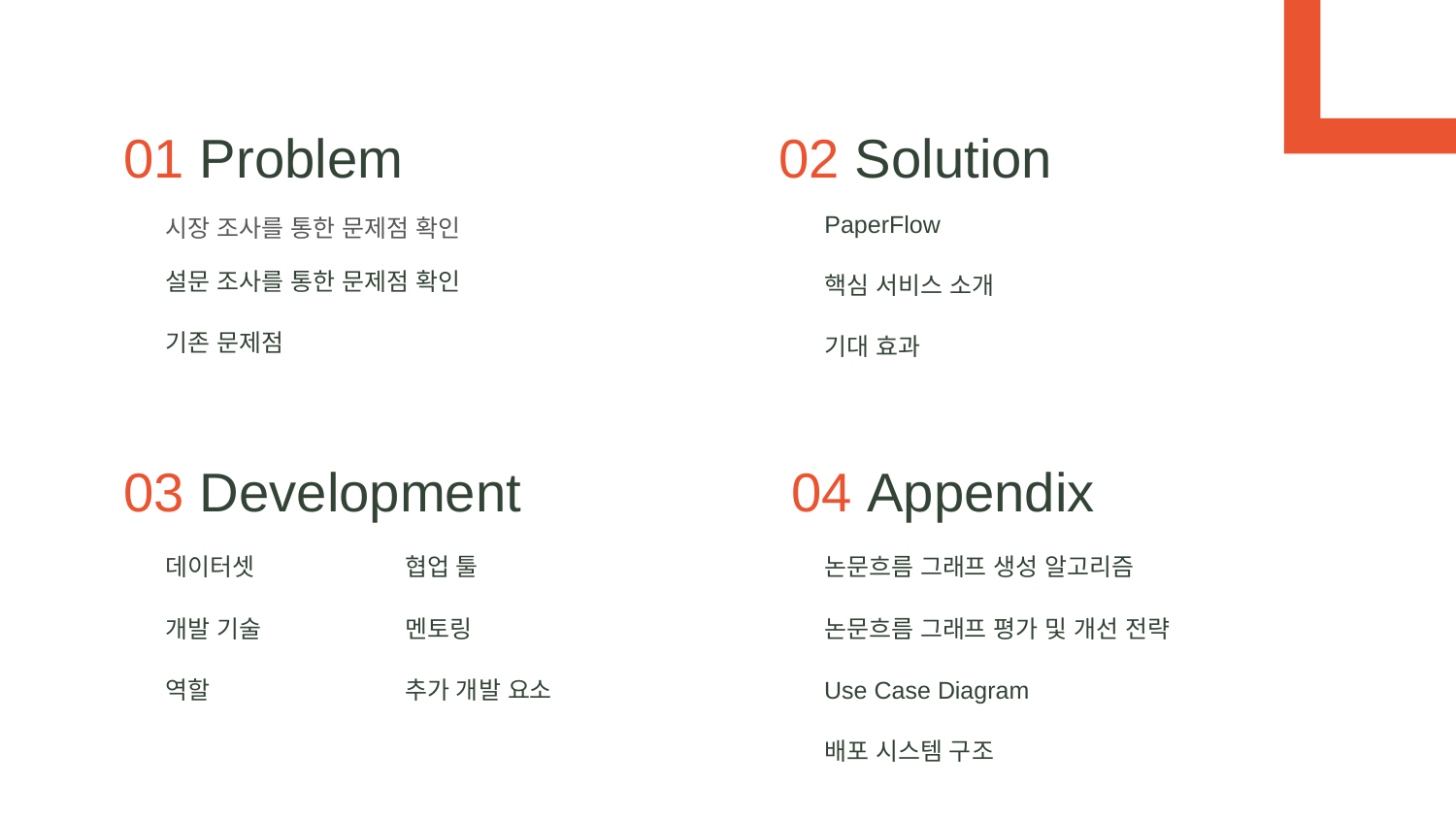

01 Problem
02 Solution
시장 조사를 통한 문제점 확인
설문 조사를 통한 문제점 확인
기존 문제점
PaperFlow
핵심 서비스 소개
기대 효과

03 Development
04 Appendix
데이터셋
개발 기술
역할
협업 툴
멘토링
추가 개발 요소
논문흐름 그래프 생성 알고리즘
논문흐름 그래프 평가 및 개선 전략
Use Case Diagram
배포 시스템 구조